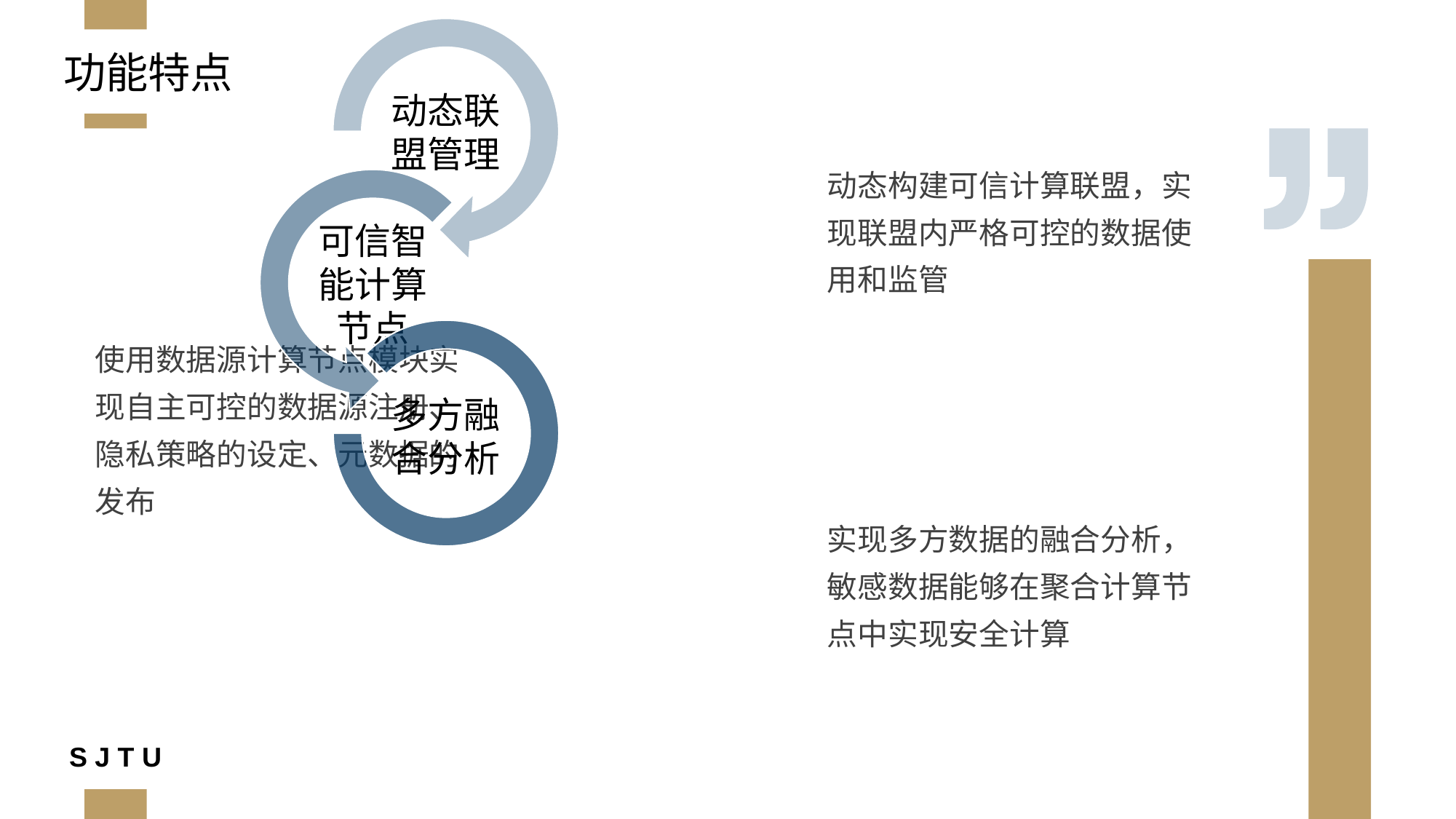

功能特点
动态联盟管理
可信智能计算节点
多方融合分析
动态构建可信计算联盟，实现联盟内严格可控的数据使用和监管
使用数据源计算节点模块实现自主可控的数据源注册、隐私策略的设定、元数据的发布
实现多方数据的融合分析，敏感数据能够在聚合计算节点中实现安全计算